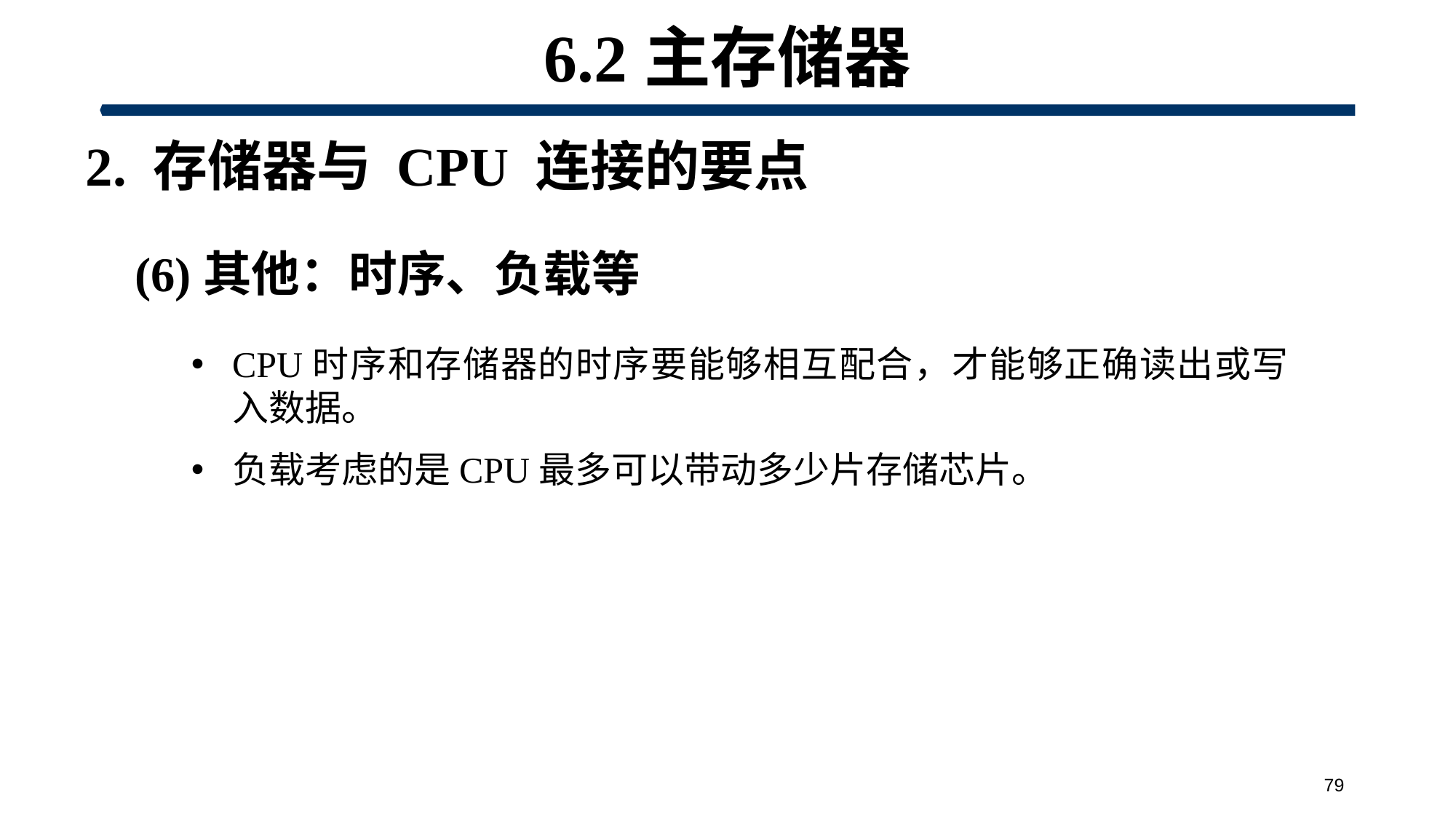

# 6.2主存储器
 2. 存储器与 CPU 连接的要点
(6)其他：时序、负载等
CPU时序和存储器的时序要能够相互配合，才能够正确读出或写入数据。
负载考虑的是CPU最多可以带动多少片存储芯片。
79